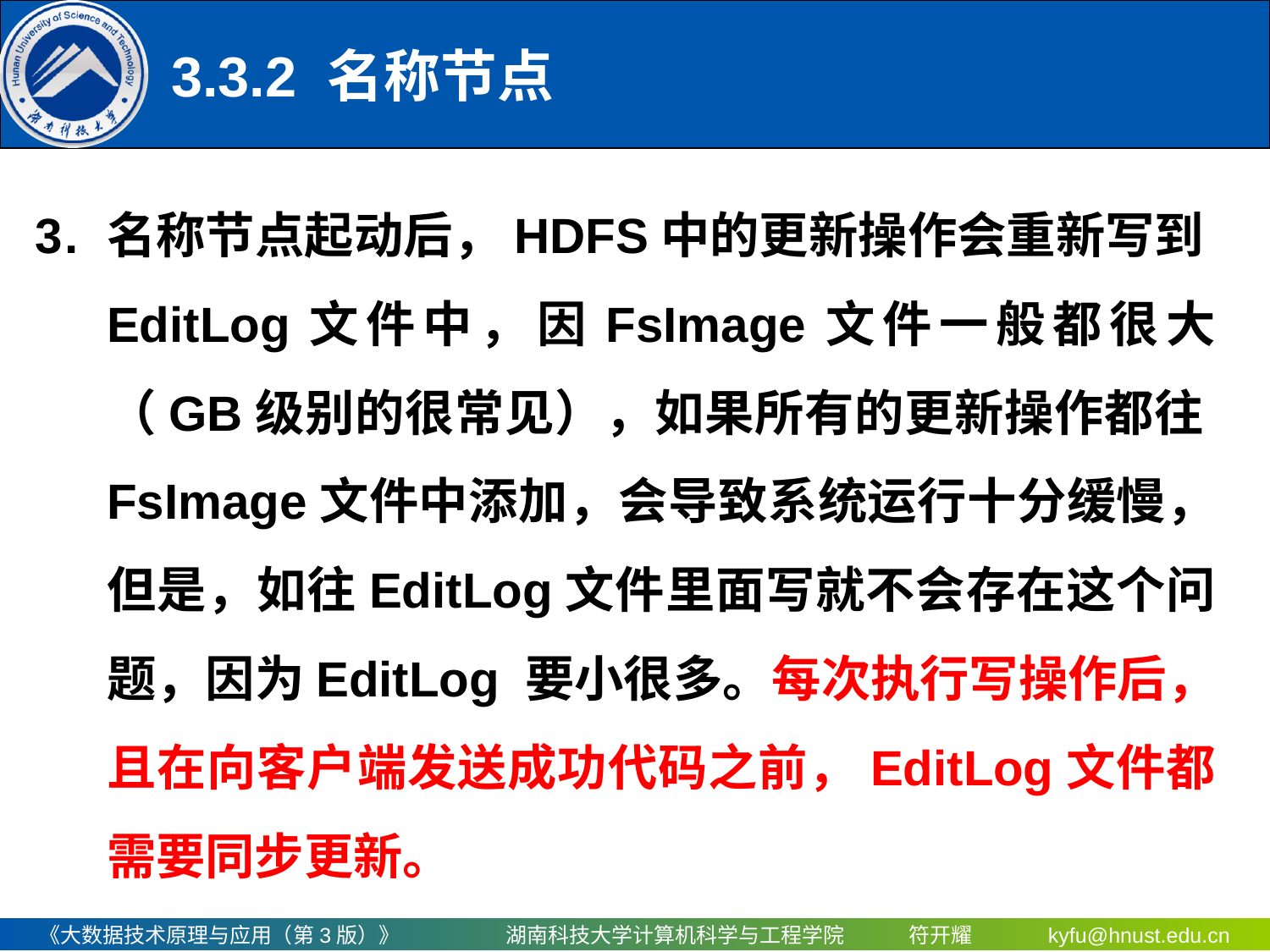

# 3.3.2	 名称节点
名称节点起动后，HDFS中的更新操作会重新写到EditLog文件中，因FsImage文件一般都很大（GB级别的很常见），如果所有的更新操作都往FsImage文件中添加，会导致系统运行十分缓慢，但是，如往EditLog文件里面写就不会存在这个问题，因为EditLog 要小很多。每次执行写操作后，且在向客户端发送成功代码之前，EditLog文件都需要同步更新。